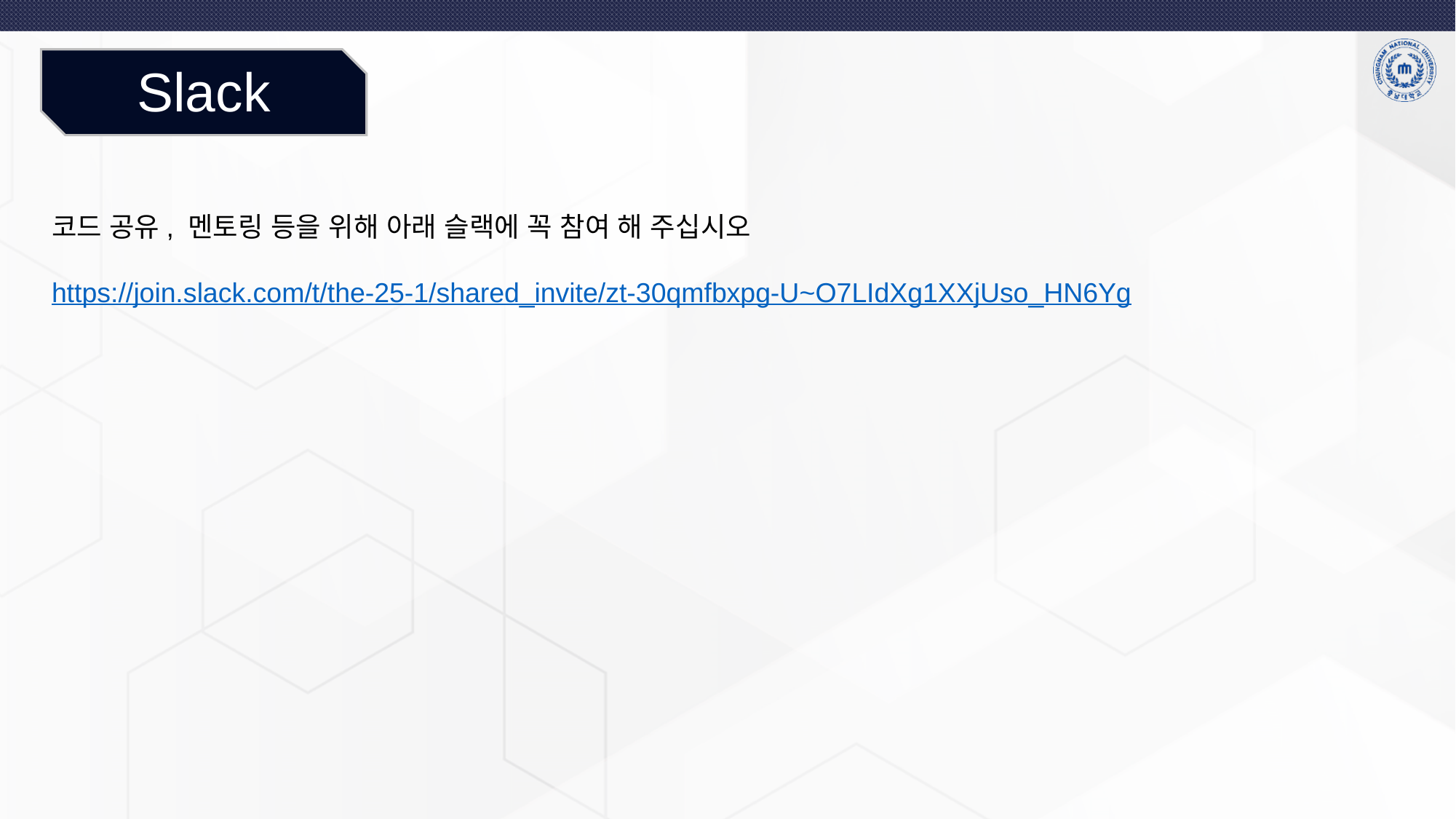

Slack
코드 공유, 멘토링 등을 위해 아래 슬랙에 꼭 참여 해 주십시오

https://join.slack.com/t/the-25-1/shared_invite/zt-30qmfbxpg-U~O7LIdXg1XXjUso_HN6Yg